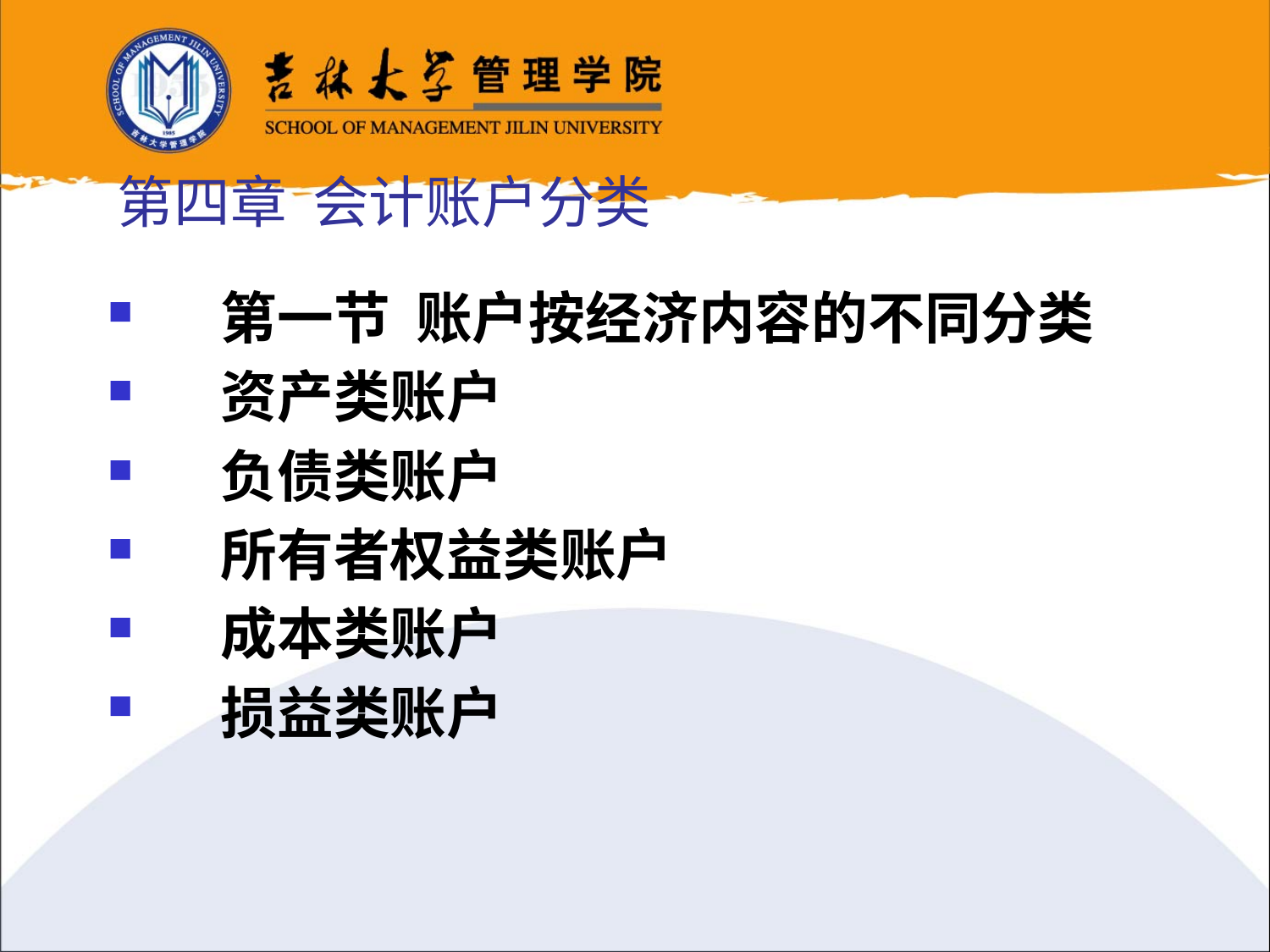

# 第四章  会计账户分类
第一节  账户按经济内容的不同分类
资产类账户
负债类账户
所有者权益类账户
成本类账户
损益类账户
92